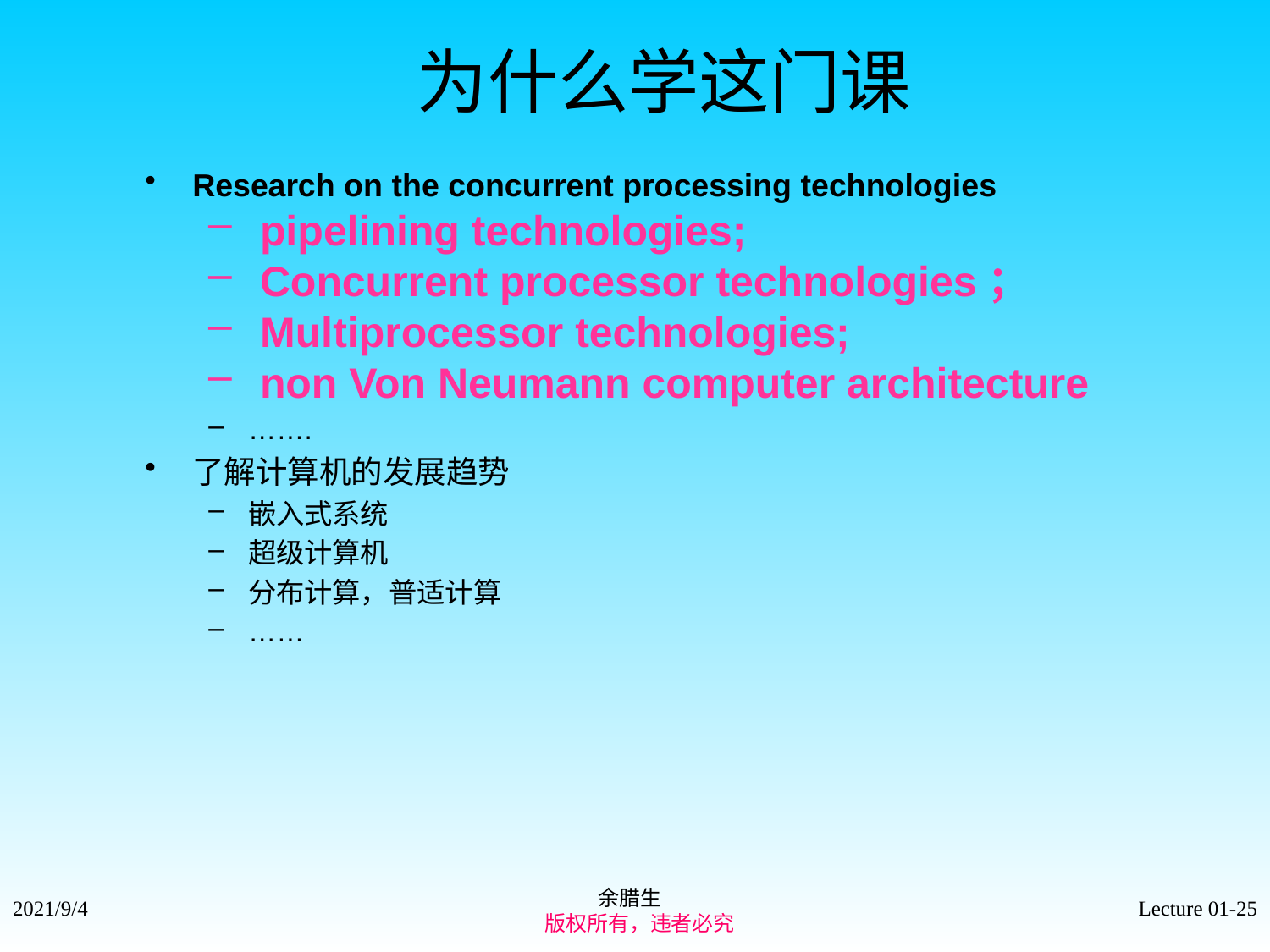

# 为什么学这门课
Research on the concurrent processing technologies
 pipelining technologies;
 Concurrent processor technologies；
 Multiprocessor technologies;
 non Von Neumann computer architecture
…….
了解计算机的发展趋势
嵌入式系统
超级计算机
分布计算，普适计算
……

余腊生
 版权所有，违者必究
2021/9/4
Lecture 01-25